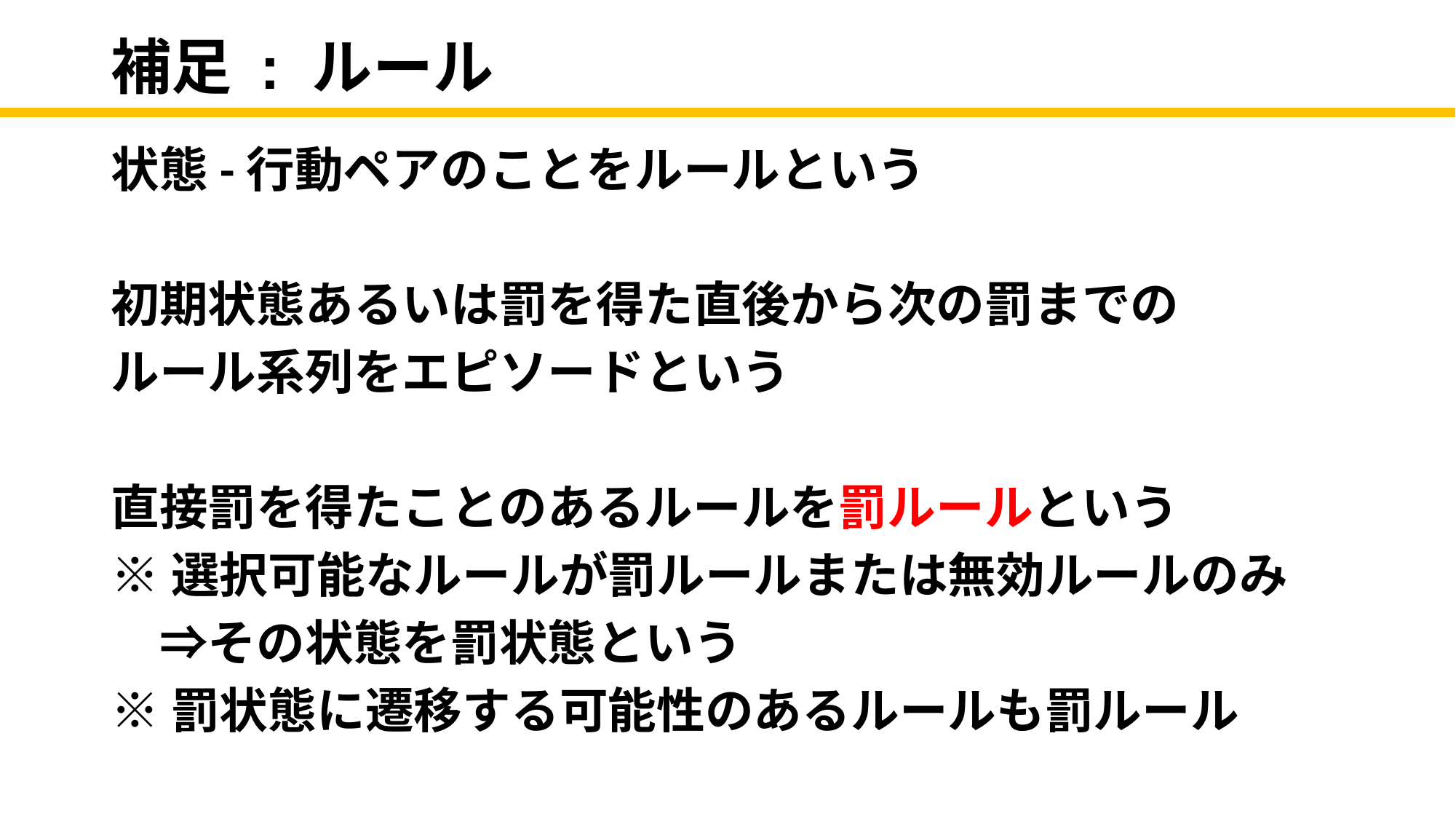

# 補足 : ルール
状態-行動ペアのことをルールという

初期状態あるいは罰を得た直後から次の罰までの
ルール系列をエピソードという

直接罰を得たことのあるルールを罰ルールという
※選択可能なルールが罰ルールまたは無効ルールのみ
　⇒その状態を罰状態という
※罰状態に遷移する可能性のあるルールも罰ルール